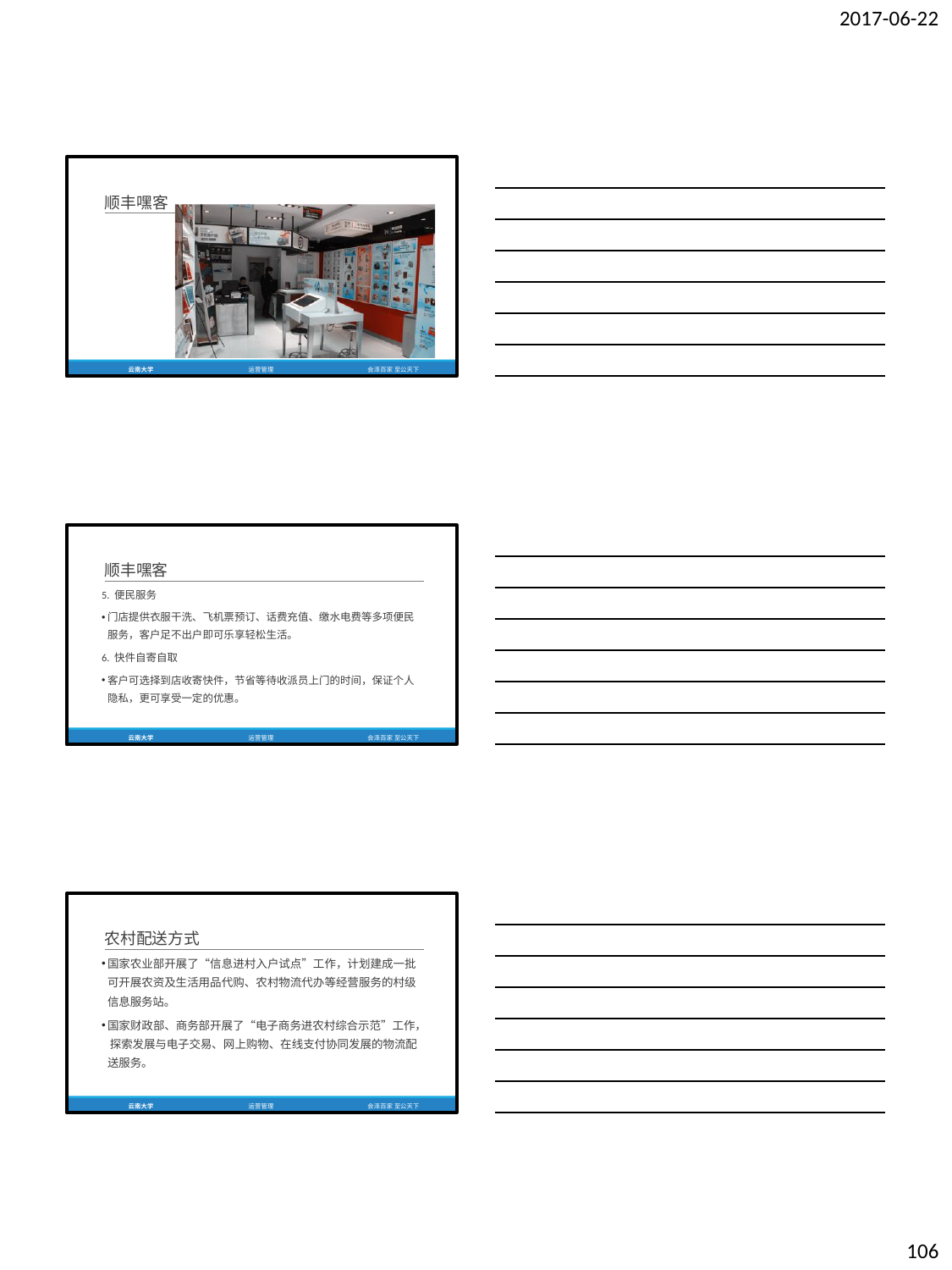

2017-06-22

顺丰嘿客

云南大学
运营管理
会泽百家 至公天下

顺丰嘿客
5. 便民服务
门店提供衣服干洗、飞机票预订、话费充值、缴水电费等多项便民 服务，客户足不出户即可乐享轻松生活。

6. 快件自寄自取
客户可选择到店收寄快件，节省等待收派员上门的时间，保证个人 隐私，更可享受一定的优惠。

云南大学
运营管理
会泽百家 至公天下

农村配送方式
国家农业部开展了“信息进村入户试点”工作，计划建成一批 可开展农资及生活用品代购、农村物流代办等经营服务的村级 信息服务站。
国家财政部、商务部开展了“电子商务进农村综合示范”工作，  探索发展与电子交易、网上购物、在线支付协同发展的物流配 送服务。

云南大学
运营管理
会泽百家 至公天下

106